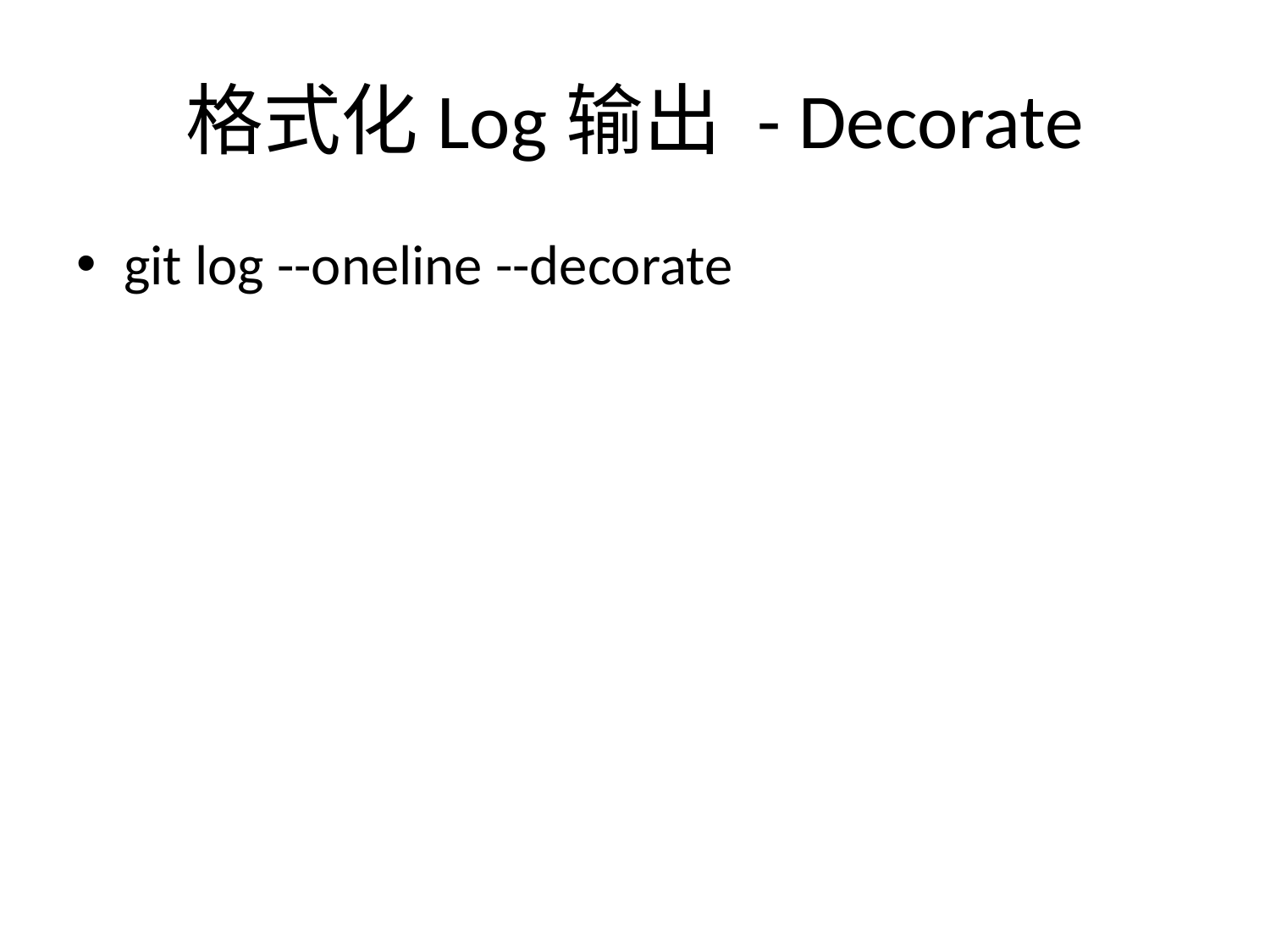

# 格式化Log输出 - Decorate
git log --oneline --decorate